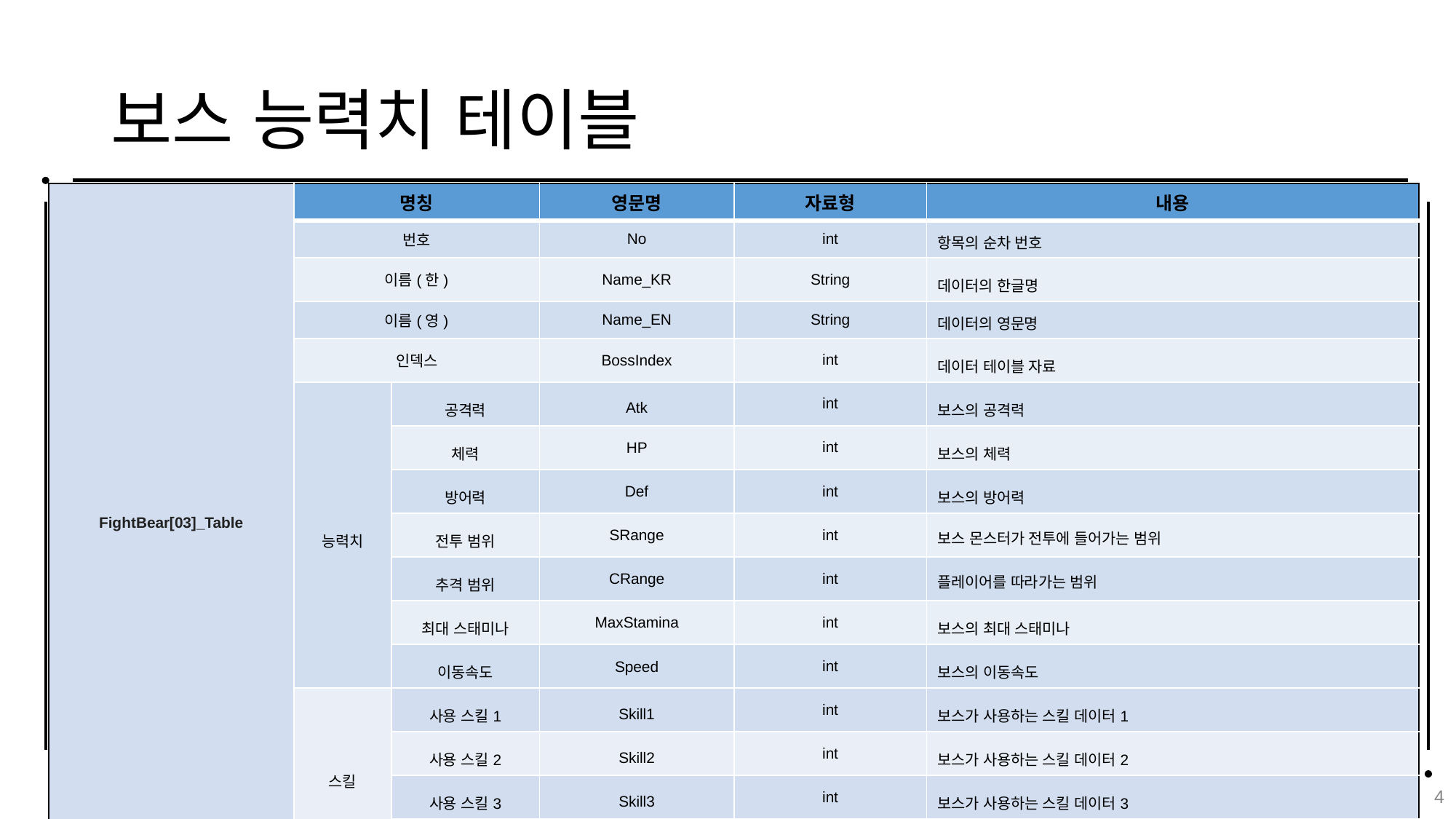

# 보스 능력치 테이블

| FightBear[03]\_Table | 명칭 |  | 영문명 | 자료형 | 내용 |
| --- | --- | --- | --- | --- | --- |
|  | 번호 |  | No | int | 항목의 순차 번호 |
| Idle02 | 이름(한) |  | Name\_KR | String | 데이터의 한글명 |
| Dash | 이름(영) |  | Name\_EN | String | 데이터의 영문명 |
| Skill01 | 인덱스 |  | BossIndex | int | 데이터 테이블 자료 |
|  | 능력치 | 공격력 | Atk | int | 보스의 공격력 |
|  |  | 체력 | HP | int | 보스의 체력 |
|  |  | 방어력 | Def | int | 보스의 방어력 |
|  |  | 전투 범위 | SRange | int | 보스 몬스터가 전투에 들어가는 범위 |
|  |  | 추격 범위 | CRange | int | 플레이어를 따라가는 범위 |
|  |  | 최대 스태미나 | MaxStamina | int | 보스의 최대 스태미나 |
|  |  | 이동속도 | Speed | int | 보스의 이동속도 |
|  | 스킬 | 사용 스킬1 | Skill1 | int | 보스가 사용하는 스킬 데이터1 |
|  |  | 사용 스킬2 | Skill2 | int | 보스가 사용하는 스킬 데이터2 |
|  |  | 사용 스킬3 | Skill3 | int | 보스가 사용하는 스킬 데이터3 |
|  |  | 사용 스킬4 | Skill4 | int | 보스가 사용하는 스킬 데이터4 |
4